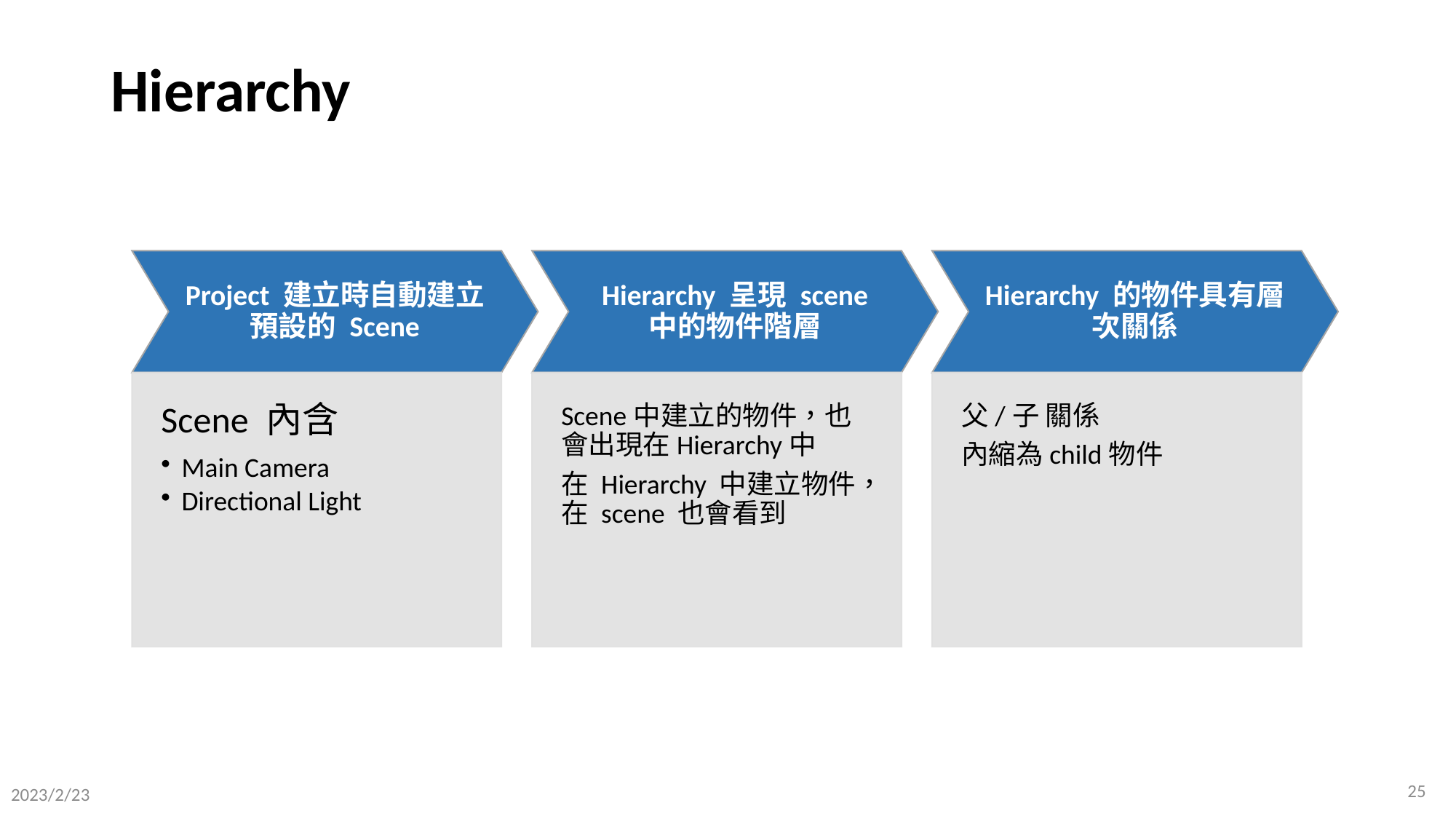

# Hierarchy
Project 建立時自動建立預設的 Scene
Scene 內含
Main Camera
Directional Light
Hierarchy 呈現 scene 中的物件階層
Scene中建立的物件，也會出現在Hierarchy中
在 Hierarchy 中建立物件，在 scene 也會看到
Hierarchy 的物件具有層次關係
父/子 關係
內縮為child物件
25
2023/2/23